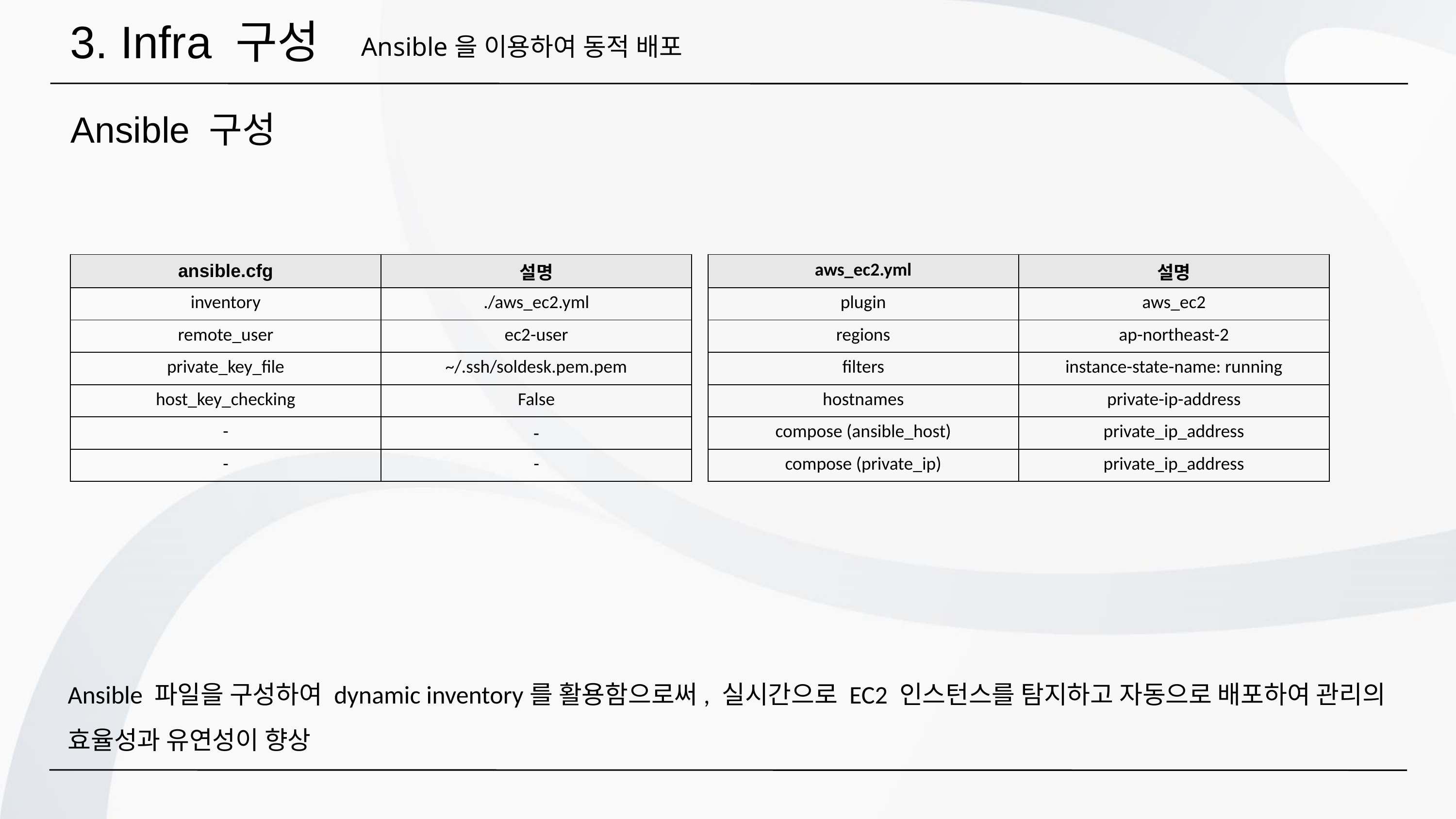

3. Infra 구성
Ansible을 이용하여 동적 배포
Ansible 구성
| ansible.cfg | 설명 |
| --- | --- |
| inventory | ./aws\_ec2.yml |
| remote\_user | ec2-user |
| private\_key\_file | ~/.ssh/soldesk.pem.pem |
| host\_key\_checking | False |
| - | - |
| - | - |
| aws\_ec2.yml | 설명 |
| --- | --- |
| plugin | aws\_ec2 |
| regions | ap-northeast-2 |
| filters | instance-state-name: running |
| hostnames | private-ip-address |
| compose (ansible\_host) | private\_ip\_address |
| compose (private\_ip) | private\_ip\_address |
Ansible 파일을 구성하여 dynamic inventory를 활용함으로써, 실시간으로 EC2 인스턴스를 탐지하고 자동으로 배포하여 관리의 효율성과 유연성이 향상